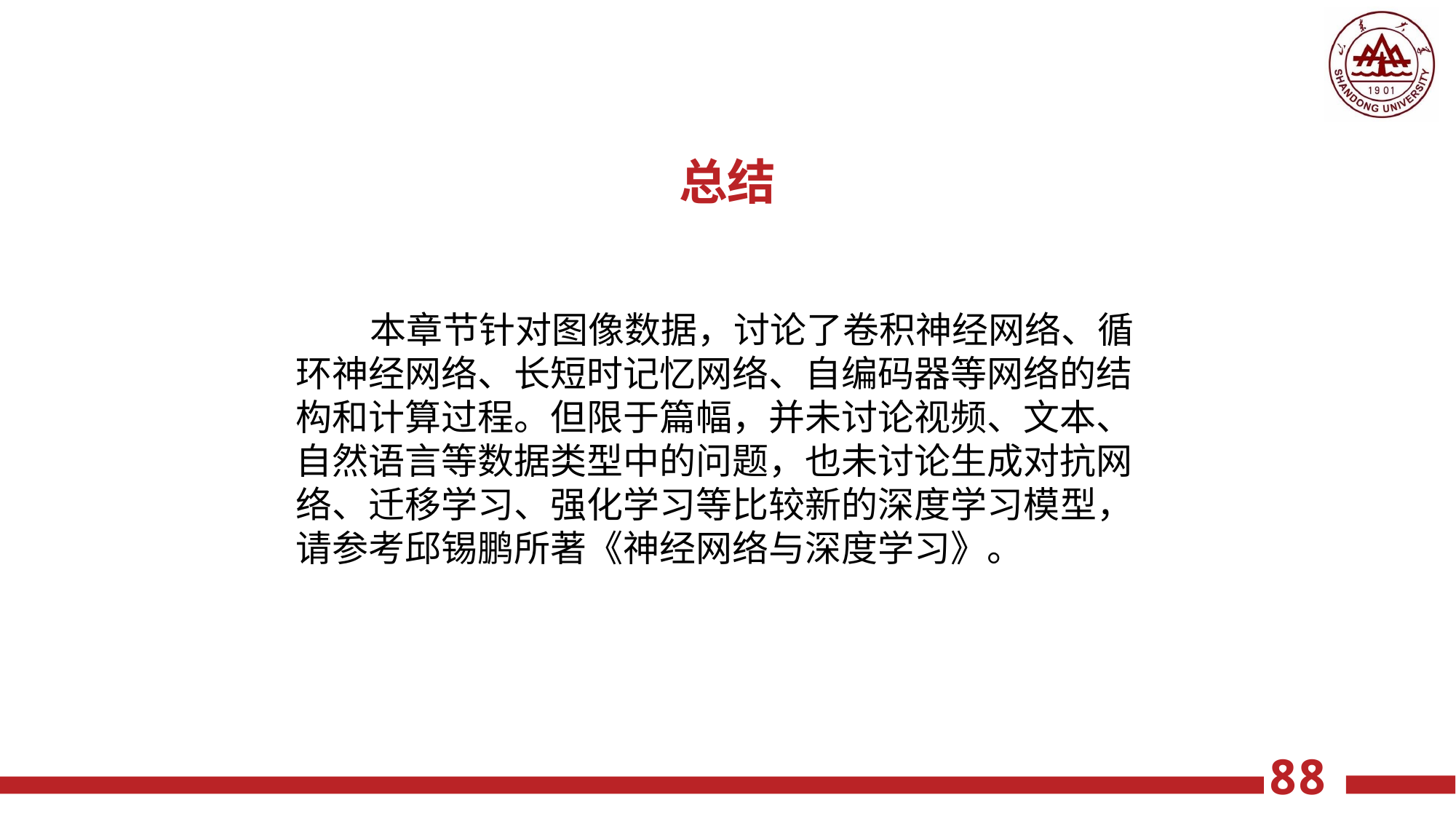

总结
        本章节针对图像数据，讨论了卷积神经网络、循环神经网络、长短时记忆网络、自编码器等网络的结构和计算过程。但限于篇幅，并未讨论视频、文本、自然语言等数据类型中的问题，也未讨论生成对抗网络、迁移学习、强化学习等比较新的深度学习模型，请参考邱锡鹏所著《神经网络与深度学习》。